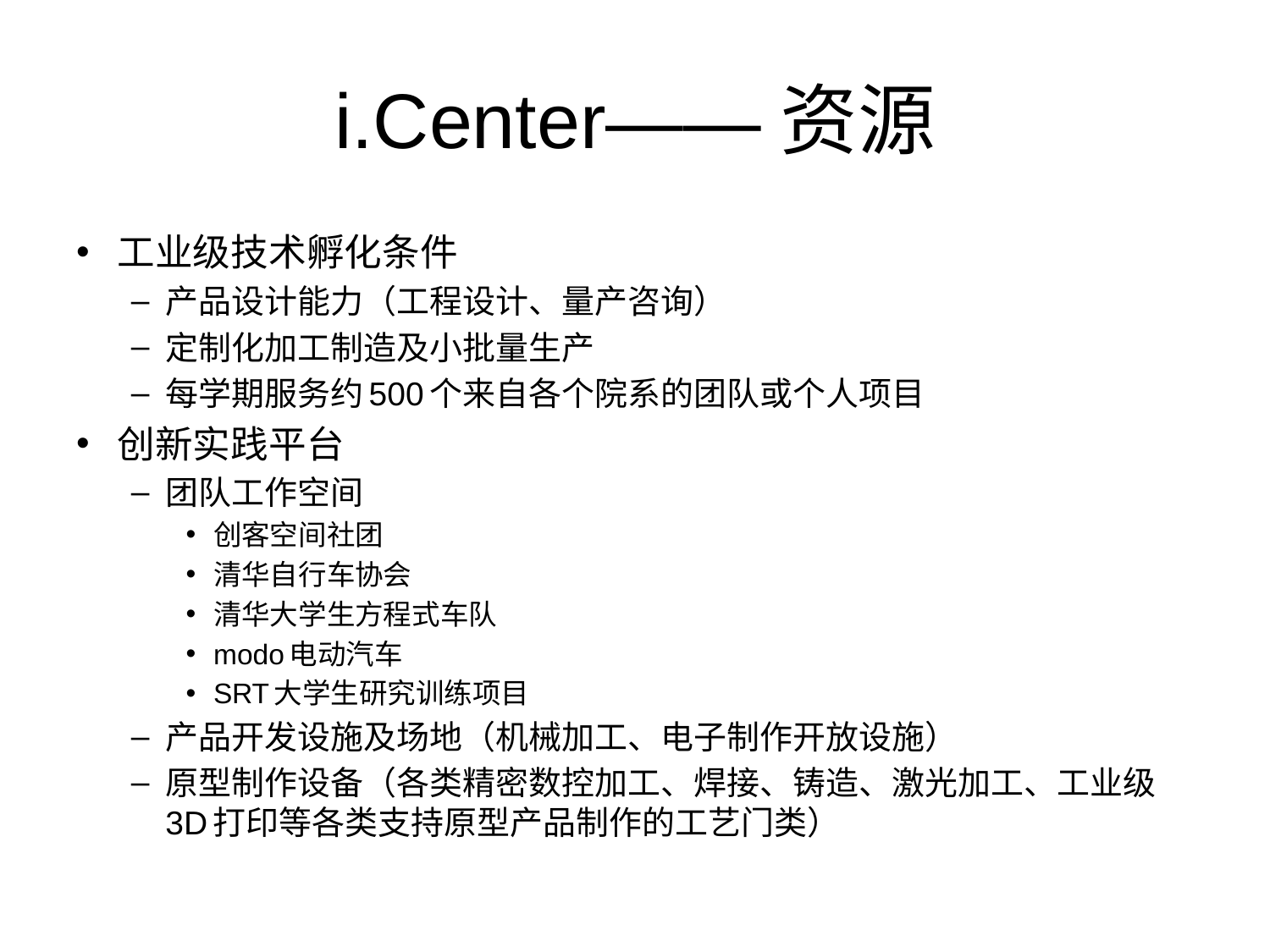

# i.Center——资源
工业级技术孵化条件
产品设计能力（工程设计、量产咨询）
定制化加工制造及小批量生产
每学期服务约500个来自各个院系的团队或个人项目
创新实践平台
团队工作空间
创客空间社团
清华自行车协会
清华大学生方程式车队
modo电动汽车
SRT大学生研究训练项目
产品开发设施及场地（机械加工、电子制作开放设施）
原型制作设备（各类精密数控加工、焊接、铸造、激光加工、工业级3D打印等各类支持原型产品制作的工艺门类）